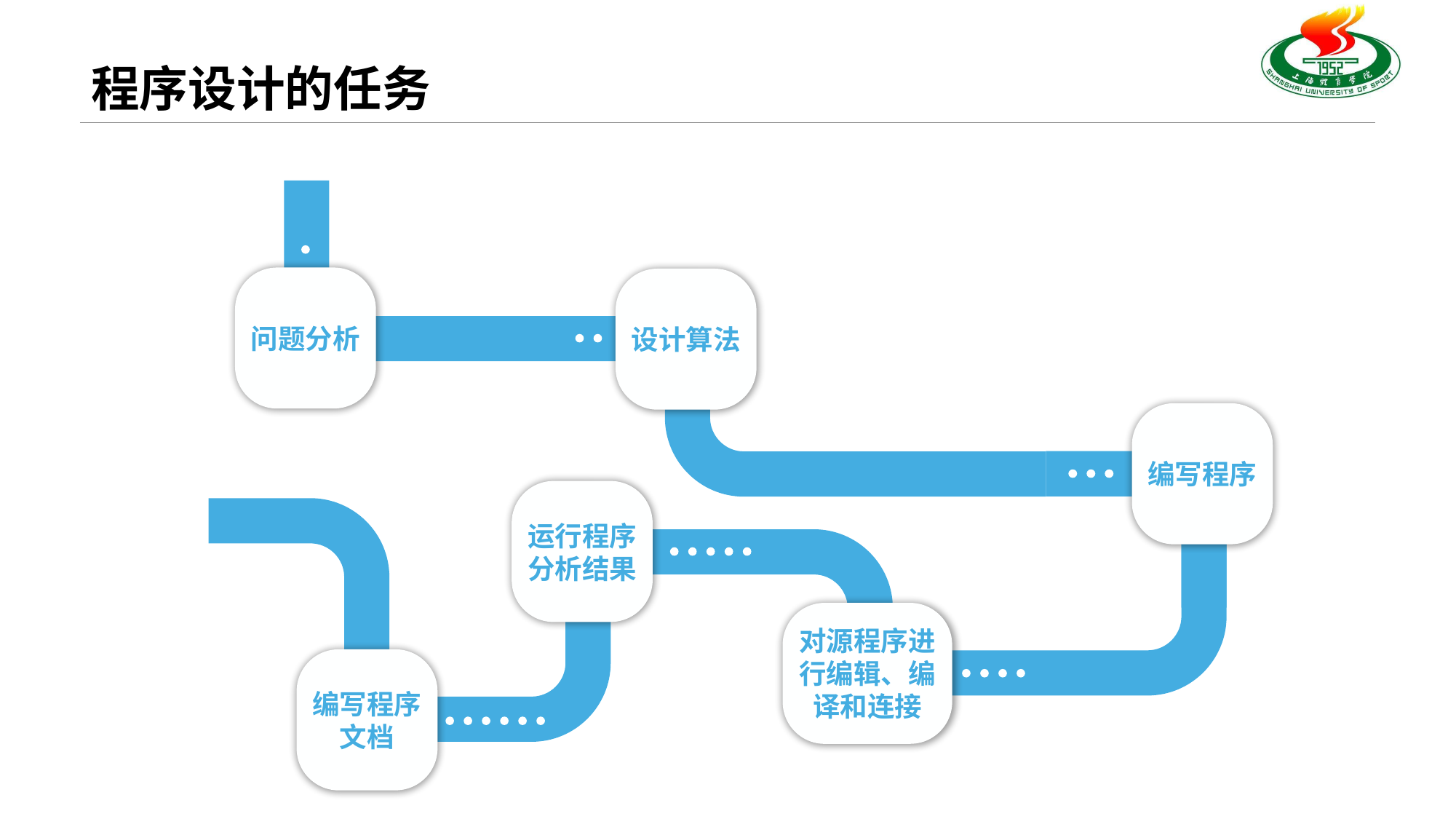

# 程序设计的任务

问题分析
设计算法

编写程序

运行程序
分析结果

对源程序进行编辑、编译和连接
编写程序文档